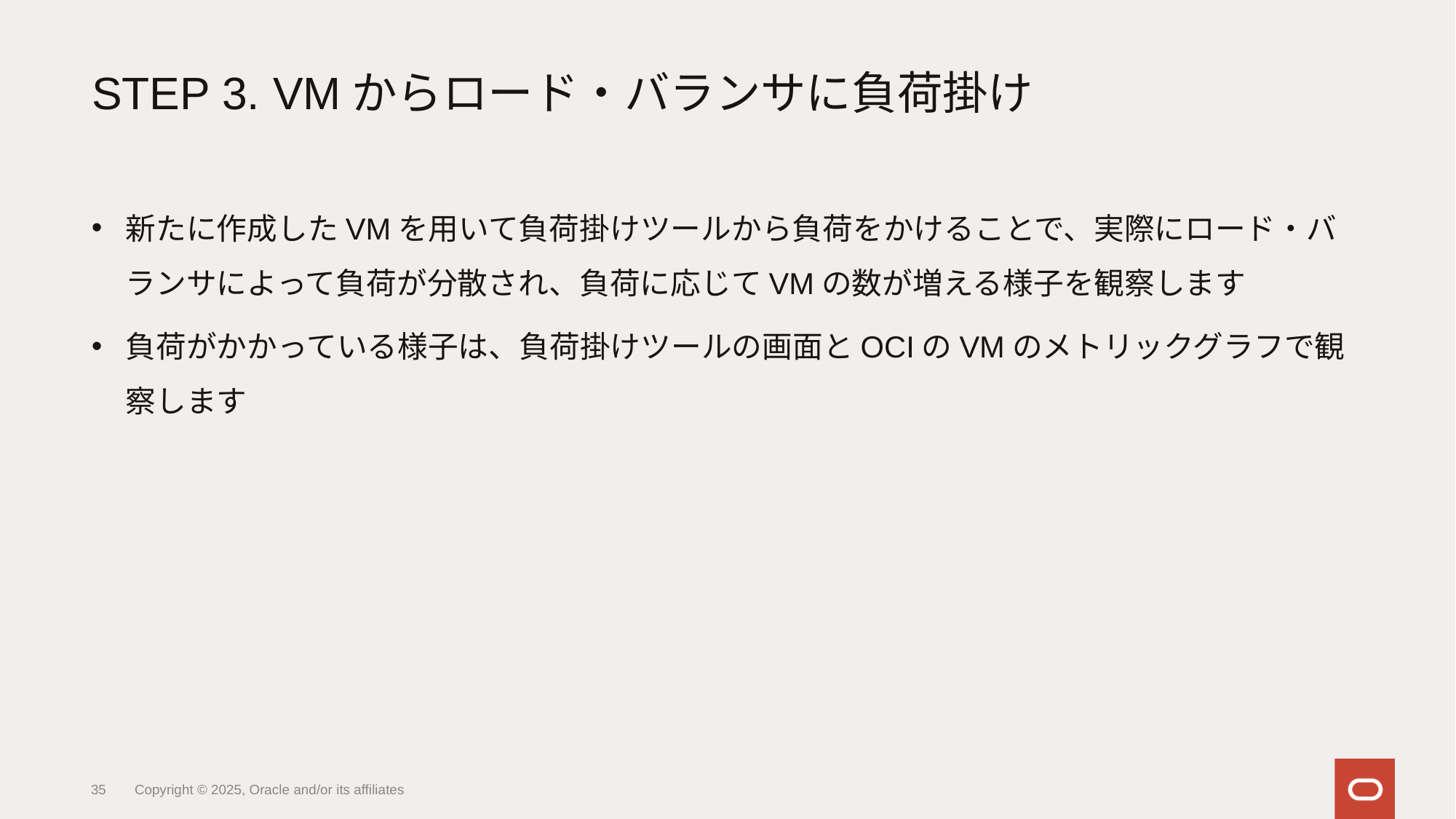

# STEP 3. VMからロード・バランサに負荷掛け

新たに作成したVMを用いて負荷掛けツールから負荷をかけることで、実際にロード・バランサによって負荷が分散され、負荷に応じてVMの数が増える様子を観察します
負荷がかかっている様子は、負荷掛けツールの画面とOCIのVMのメトリックグラフで観察します
35
Copyright © 2025, Oracle and/or its affiliates